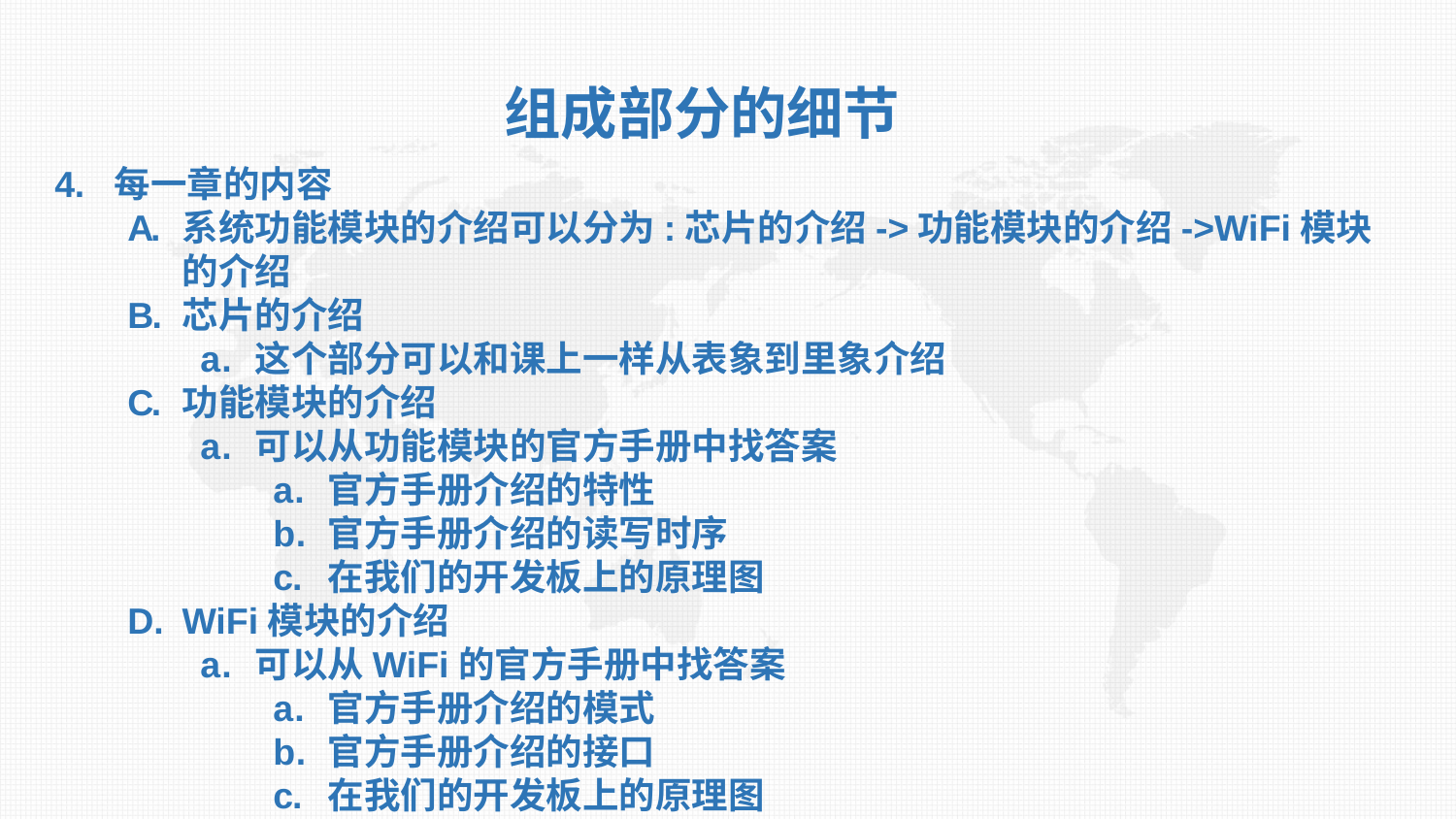

组成部分的细节
4.  每一章的内容
系统功能模块的介绍可以分为:芯片的介绍->功能模块的介绍->WiFi模块的介绍
芯片的介绍
这个部分可以和课上一样从表象到里象介绍
功能模块的介绍
可以从功能模块的官方手册中找答案
官方手册介绍的特性
官方手册介绍的读写时序
在我们的开发板上的原理图
WiFi模块的介绍
可以从WiFi的官方手册中找答案
官方手册介绍的模式
官方手册介绍的接口
在我们的开发板上的原理图